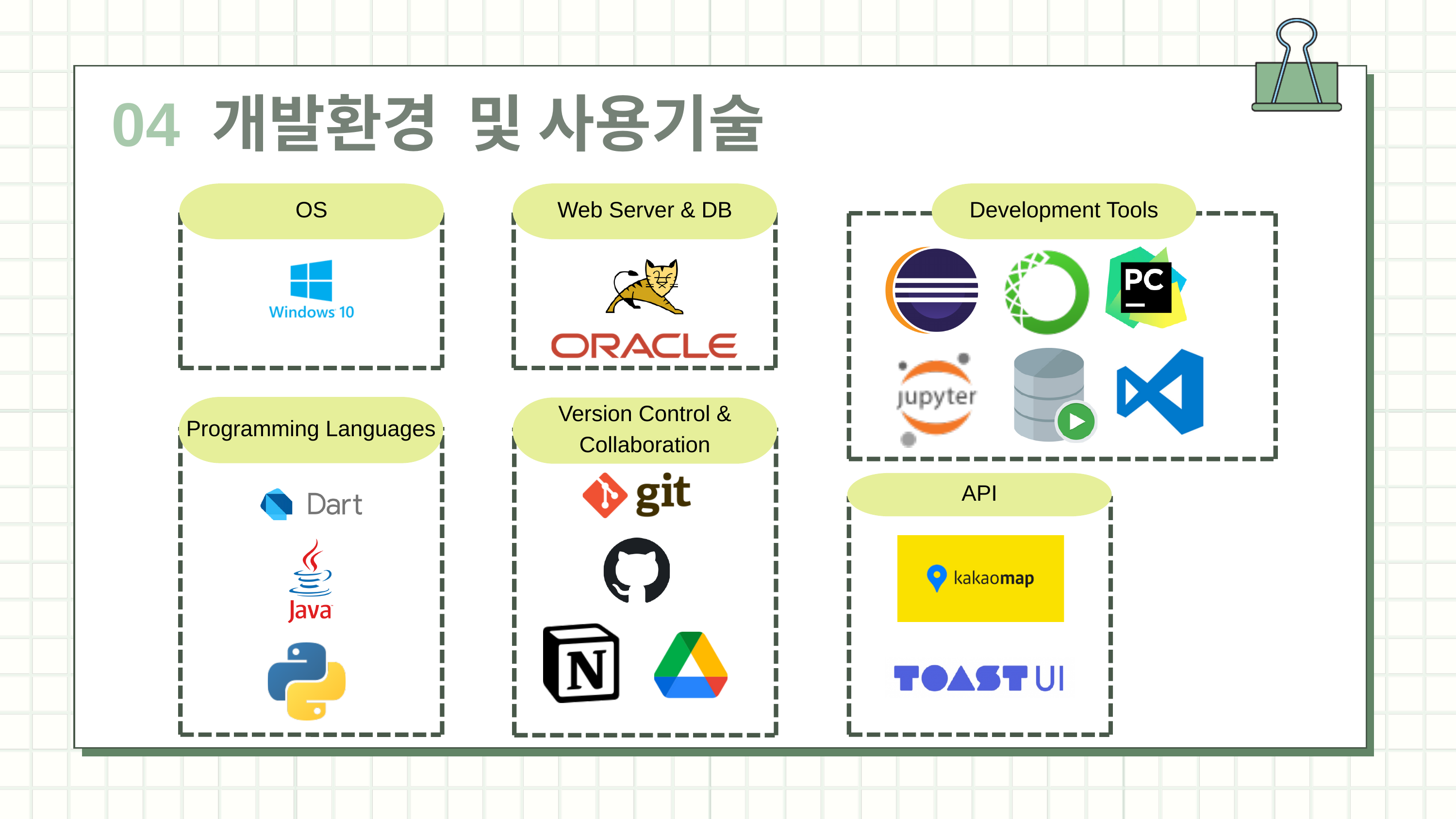

04 개발환경  및 사용기술

OS

Web Server & DB

Development Tools

Programming Languages

Version Control & Collaboration

API